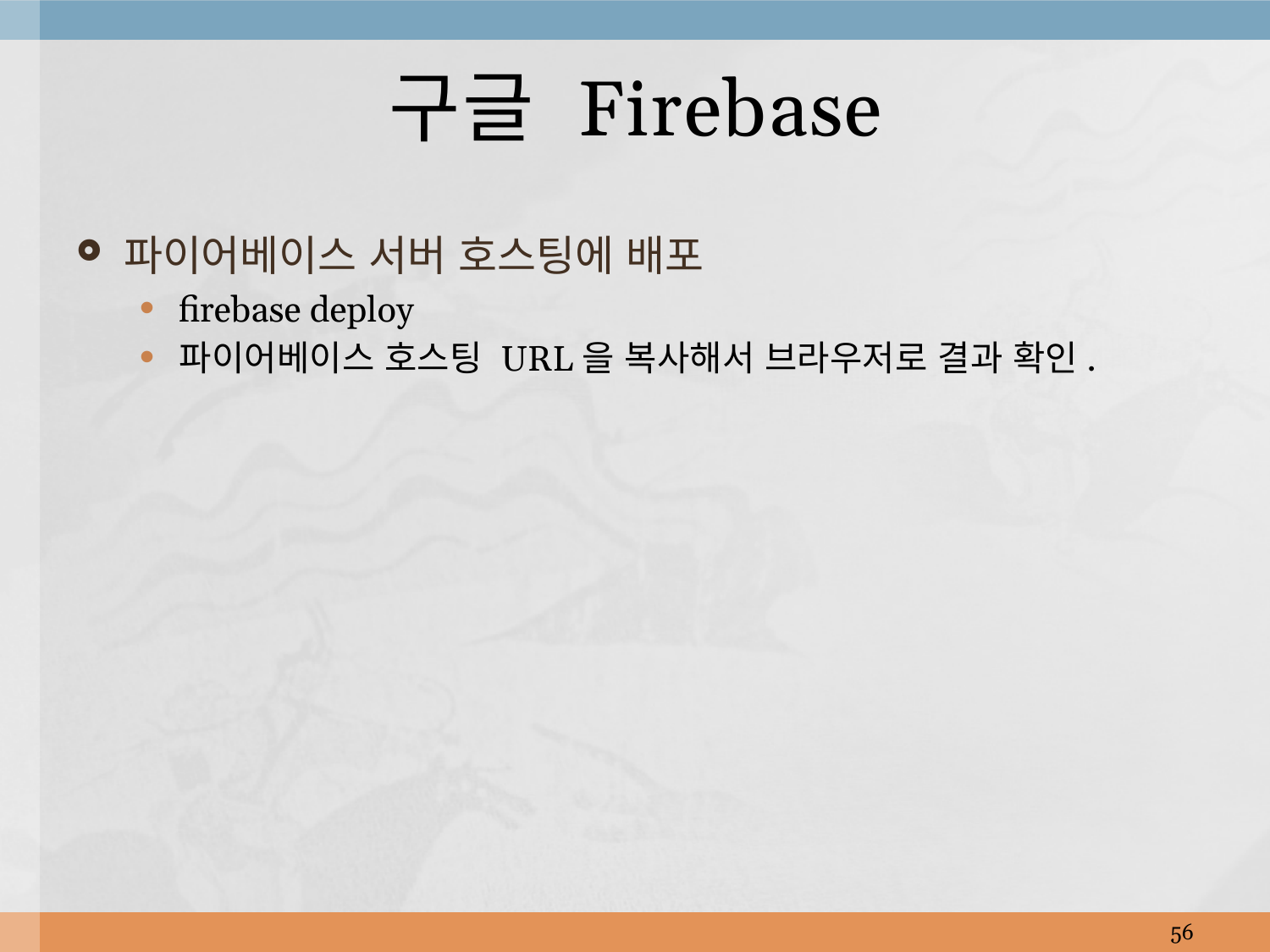

# 구글 Firebase
파이어베이스 서버 호스팅에 배포
firebase deploy
파이어베이스 호스팅 URL을 복사해서 브라우저로 결과 확인.
56